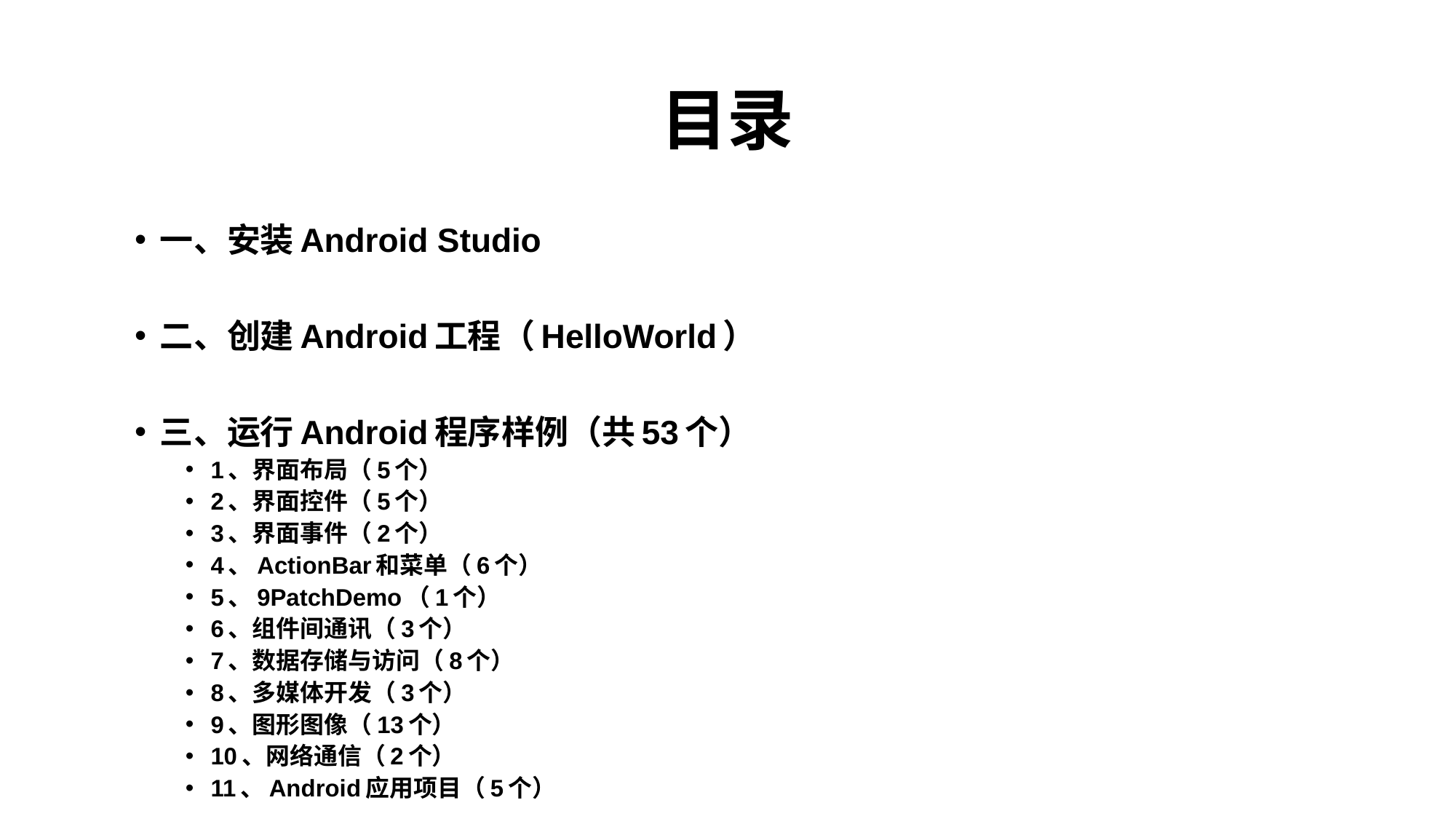

# 目录
一、安装Android Studio

二、创建Android工程（HelloWorld）

三、运行Android程序样例（共53个）
1、界面布局（5个）
2、界面控件（5个）
3、界面事件（2个）
4、ActionBar和菜单（6个）
5、9PatchDemo（1个）
6、组件间通讯（3个）
7、数据存储与访问（8个）
8、多媒体开发（3个）
9、图形图像（13个）
10、网络通信（2个）
11、Android应用项目（5个）